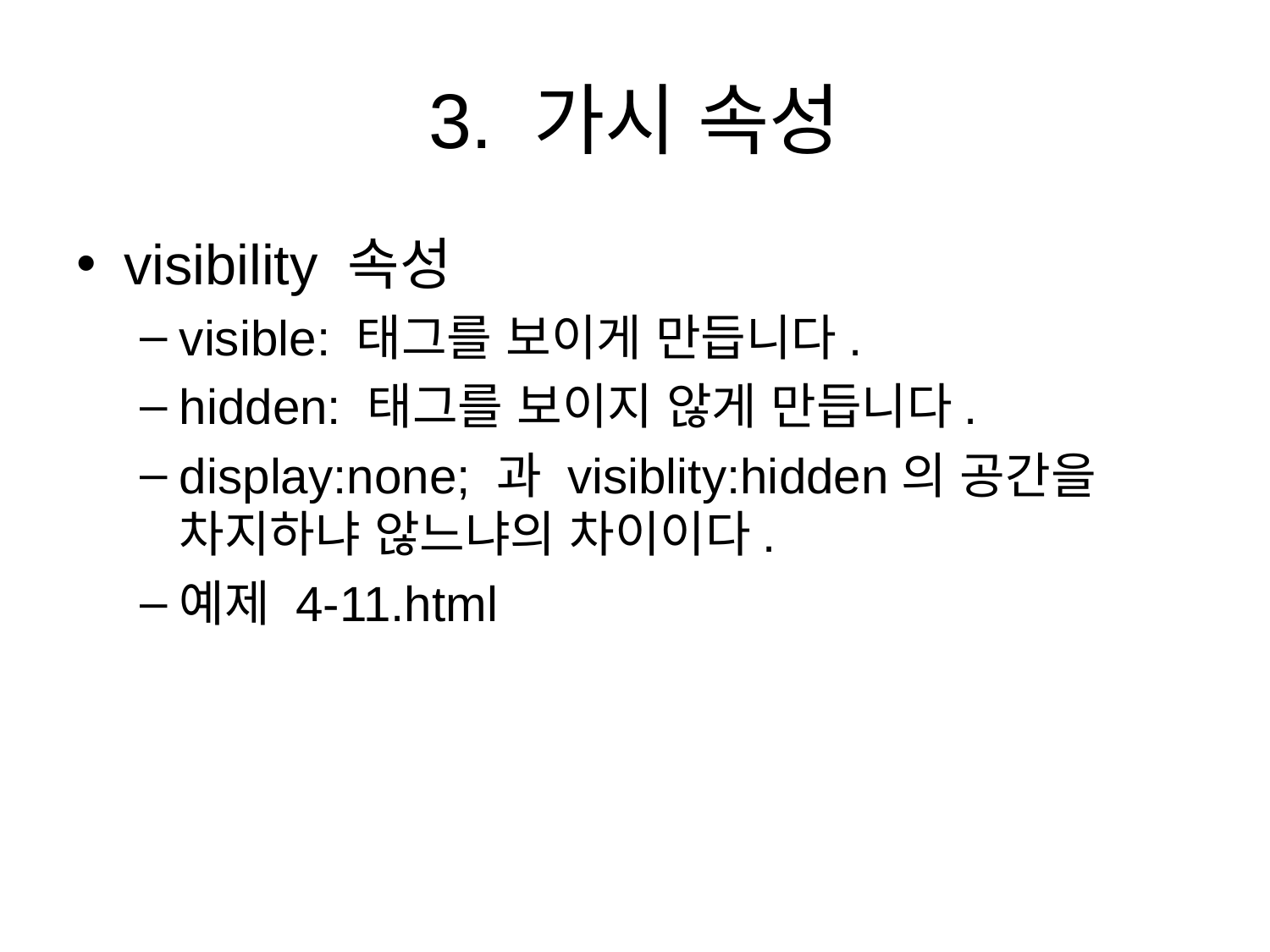

# 3. 가시 속성
visibility 속성
visible: 태그를 보이게 만듭니다.
hidden: 태그를 보이지 않게 만듭니다.
display:none; 과 visiblity:hidden의 공간을 차지하냐 않느냐의 차이이다.
예제 4-11.html